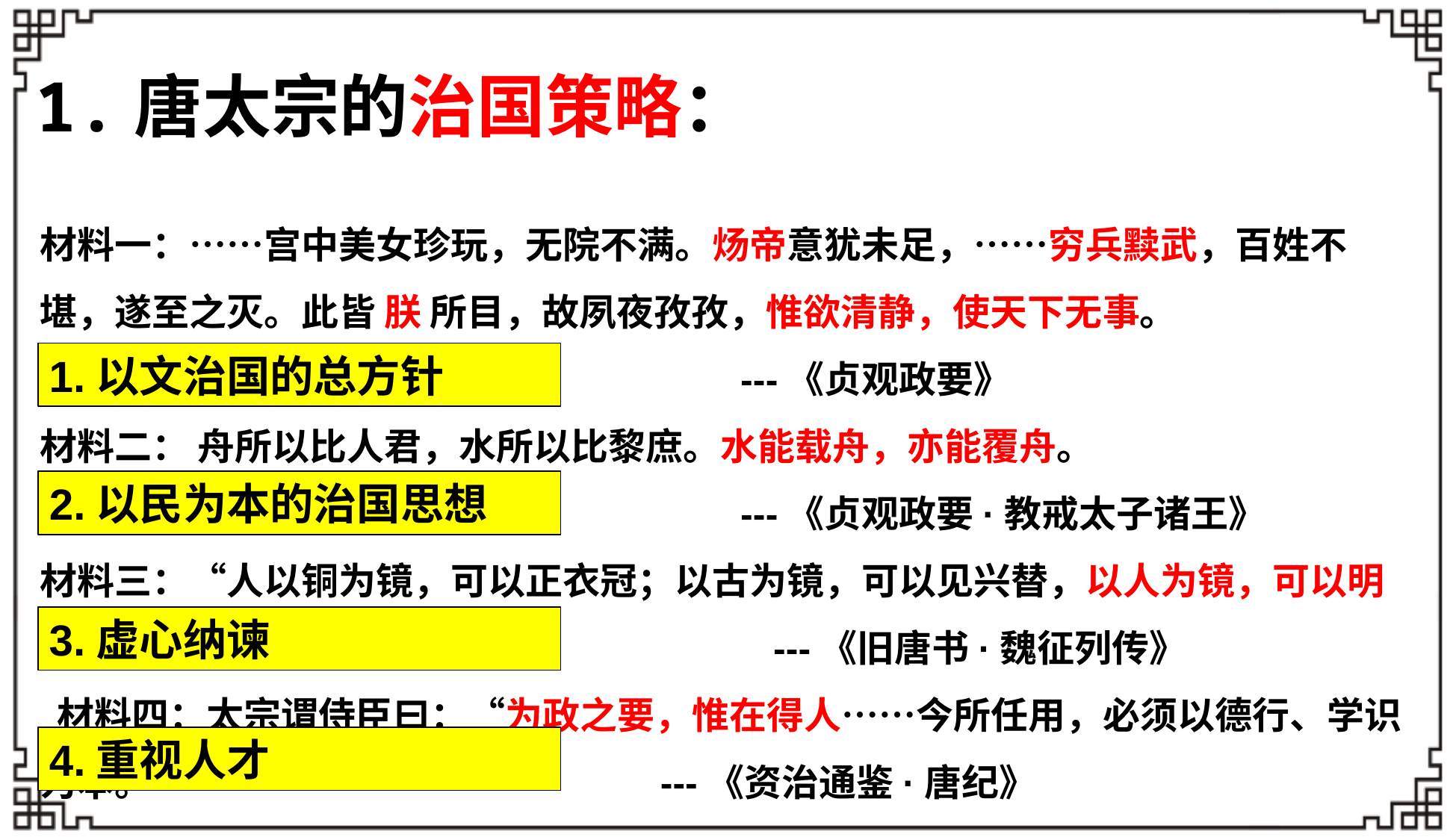

1.唐太宗的治国策略：
材料一：……宫中美女珍玩，无院不满。炀帝意犹未足，……穷兵黩武，百姓不堪，遂至之灭。此皆 朕 所目，故夙夜孜孜，惟欲清静，使天下无事。
                                                                   ---《贞观政要》
材料二： 舟所以比人君，水所以比黎庶。水能载舟，亦能覆舟。
                                                                   ---《贞观政要·教戒太子诸王》
材料三：“人以铜为镜，可以正衣冠；以古为镜，可以见兴替，以人为镜，可以明得失；魏征没，朕亡一镜矣！”                        ---《旧唐书·魏征列传》
 材料四：太宗谓侍臣曰：“为政之要，惟在得人……今所任用，必须以德行、学识为本。”                                                       ---《资治通鉴·唐纪》

1.以文治国的总方针
2.以民为本的治国思想
3.虚心纳谏
4.重视人才